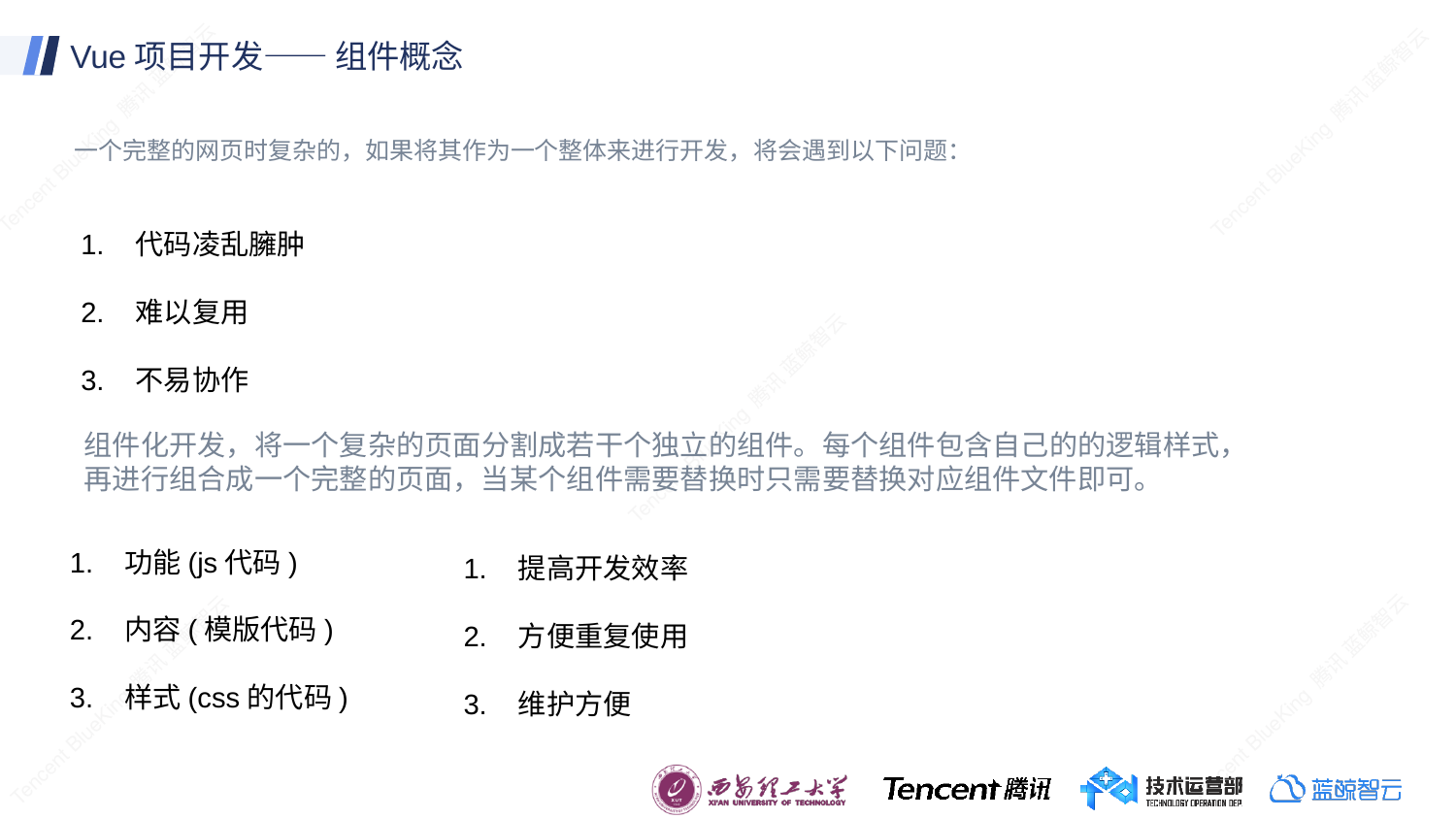

# Vue项目开发—— 组件概念
一个完整的网页时复杂的，如果将其作为一个整体来进行开发，将会遇到以下问题：

代码凌乱臃肿
难以复用
不易协作
组件化开发，将一个复杂的页面分割成若干个独立的组件。每个组件包含自己的的逻辑样式，
再进行组合成一个完整的页面，当某个组件需要替换时只需要替换对应组件文件即可。
功能(js代码)
内容(模版代码)
样式(css的代码)
提高开发效率
方便重复使用
维护方便